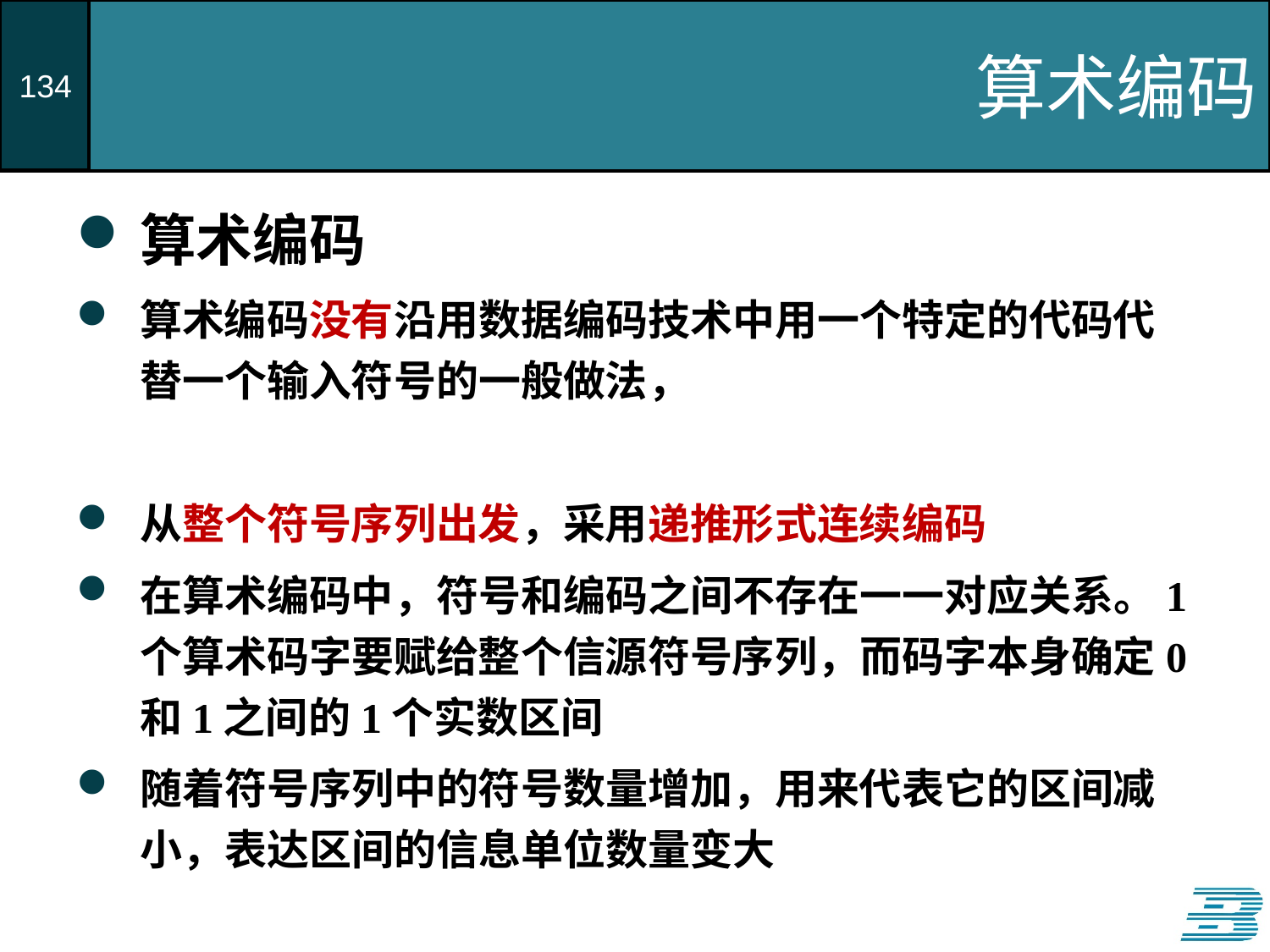

# 算术编码
算术编码
算术编码没有沿用数据编码技术中用一个特定的代码代替一个输入符号的一般做法，

从整个符号序列出发，采用递推形式连续编码
在算术编码中，符号和编码之间不存在一一对应关系。1个算术码字要赋给整个信源符号序列，而码字本身确定0和1之间的1个实数区间
随着符号序列中的符号数量增加，用来代表它的区间减小，表达区间的信息单位数量变大